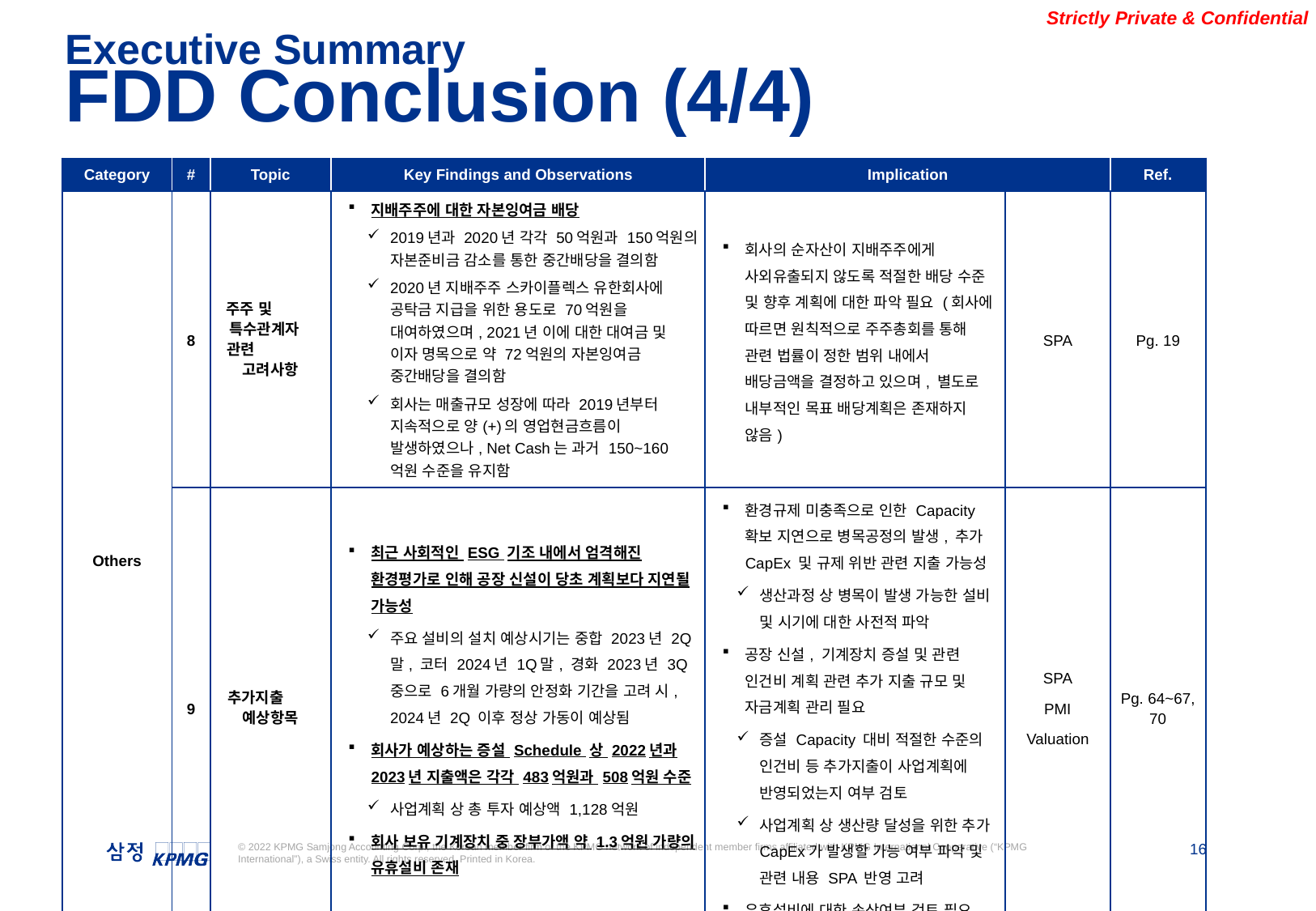

Executive Summary
FDD Conclusion (4/4)
| Category | # | Topic | Key Findings and Observations | Implication |  | Ref. |
| --- | --- | --- | --- | --- | --- | --- |
| Others | 8 | 주주 및 특수관계자 관련 고려사항 | 지배주주에 대한 자본잉여금 배당 2019년과 2020년 각각 50억원과 150억원의 자본준비금 감소를 통한 중간배당을 결의함 2020년 지배주주 스카이플렉스 유한회사에 공탁금 지급을 위한 용도로 70억원을 대여하였으며, 2021년 이에 대한 대여금 및 이자 명목으로 약 72억원의 자본잉여금 중간배당을 결의함 회사는 매출규모 성장에 따라 2019년부터 지속적으로 양(+)의 영업현금흐름이 발생하였으나, Net Cash는 과거 150~160억원 수준을 유지함 | 회사의 순자산이 지배주주에게 사외유출되지 않도록 적절한 배당 수준 및 향후 계획에 대한 파악 필요 (회사에 따르면 원칙적으로 주주총회를 통해 관련 법률이 정한 범위 내에서 배당금액을 결정하고 있으며, 별도로 내부적인 목표 배당계획은 존재하지 않음) | SPA | Pg. 19 |
| Quality of Earnings | 9 | 추가지출 예상항목 | 최근 사회적인 ESG 기조 내에서 엄격해진 환경평가로 인해 공장 신설이 당초 계획보다 지연될 가능성 주요 설비의 설치 예상시기는 중합 2023년 2Q말, 코터 2024년 1Q말, 경화 2023년 3Q중으로 6개월 가량의 안정화 기간을 고려 시, 2024년 2Q 이후 정상 가동이 예상됨 회사가 예상하는 증설 Schedule 상 2022년과 2023년 지출액은 각각 483억원과 508억원 수준 사업계획 상 총 투자 예상액 1,128억원 회사 보유 기계장치 중 장부가액 약 1.3억원 가량의 유휴설비 존재 | 환경규제 미충족으로 인한 Capacity 확보 지연으로 병목공정의 발생, 추가 CapEx 및 규제 위반 관련 지출 가능성 생산과정 상 병목이 발생 가능한 설비 및 시기에 대한 사전적 파악 공장 신설, 기계장치 증설 및 관련 인건비 계획 관련 추가 지출 규모 및 자금계획 관리 필요 증설 Capacity 대비 적절한 수준의 인건비 등 추가지출이 사업계획에 반영되었는지 여부 검토 사업계획 상 생산량 달성을 위한 추가 CapEx가 발생할 가능 여부 파악 및 관련 내용 SPA 반영 고려 유휴설비에 대한 손상여부 검토 필요 | SPA PMI Valuation | Pg. 64~67, 70 |